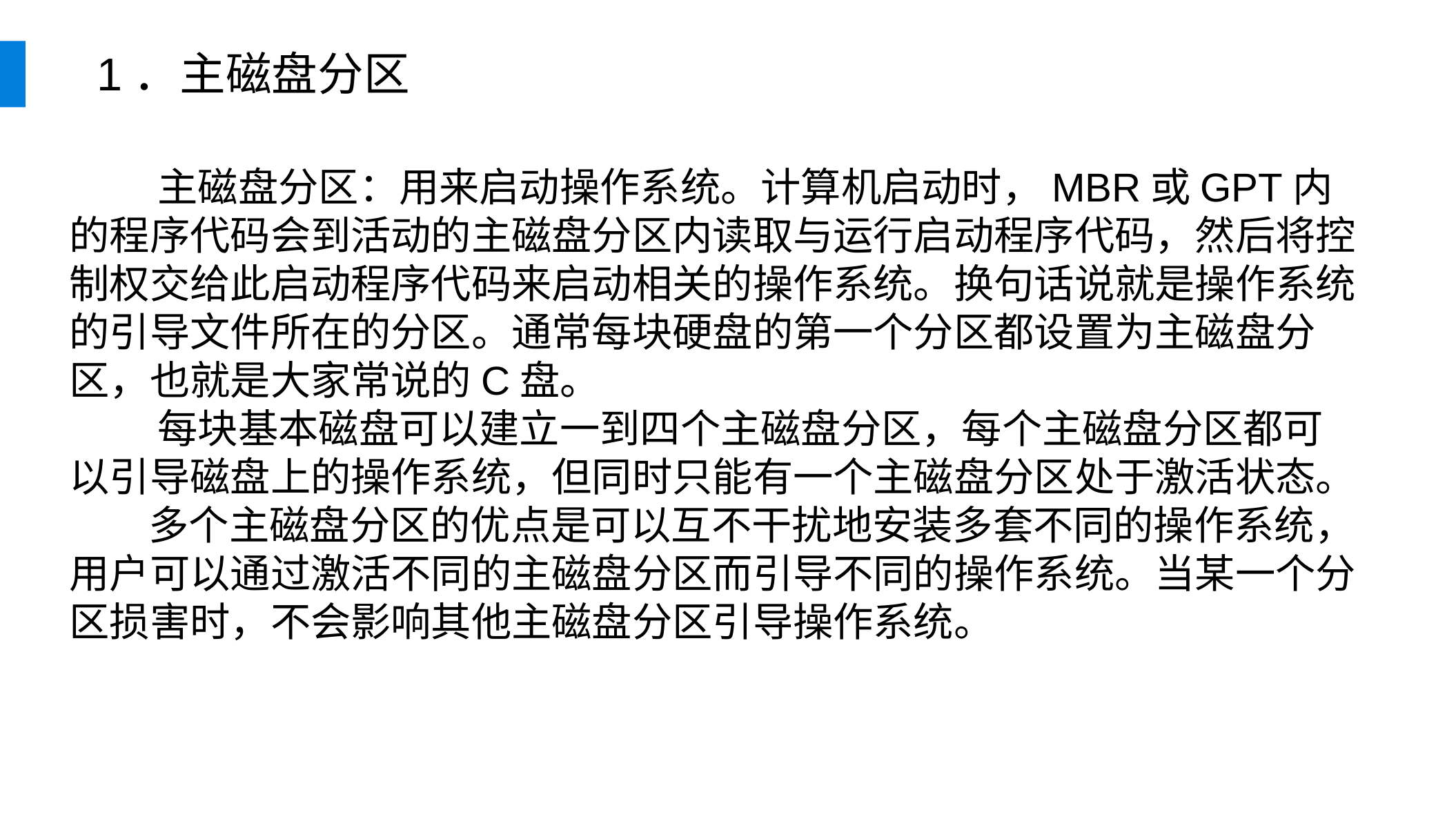

1．主磁盘分区
   主磁盘分区：用来启动操作系统。计算机启动时，MBR或GPT内的程序代码会到活动的主磁盘分区内读取与运行启动程序代码，然后将控制权交给此启动程序代码来启动相关的操作系统。换句话说就是操作系统的引导文件所在的分区。通常每块硬盘的第一个分区都设置为主磁盘分区，也就是大家常说的C盘。
   每块基本磁盘可以建立一到四个主磁盘分区，每个主磁盘分区都可以引导磁盘上的操作系统，但同时只能有一个主磁盘分区处于激活状态。
  多个主磁盘分区的优点是可以互不干扰地安装多套不同的操作系统，用户可以通过激活不同的主磁盘分区而引导不同的操作系统。当某一个分区损害时，不会影响其他主磁盘分区引导操作系统。